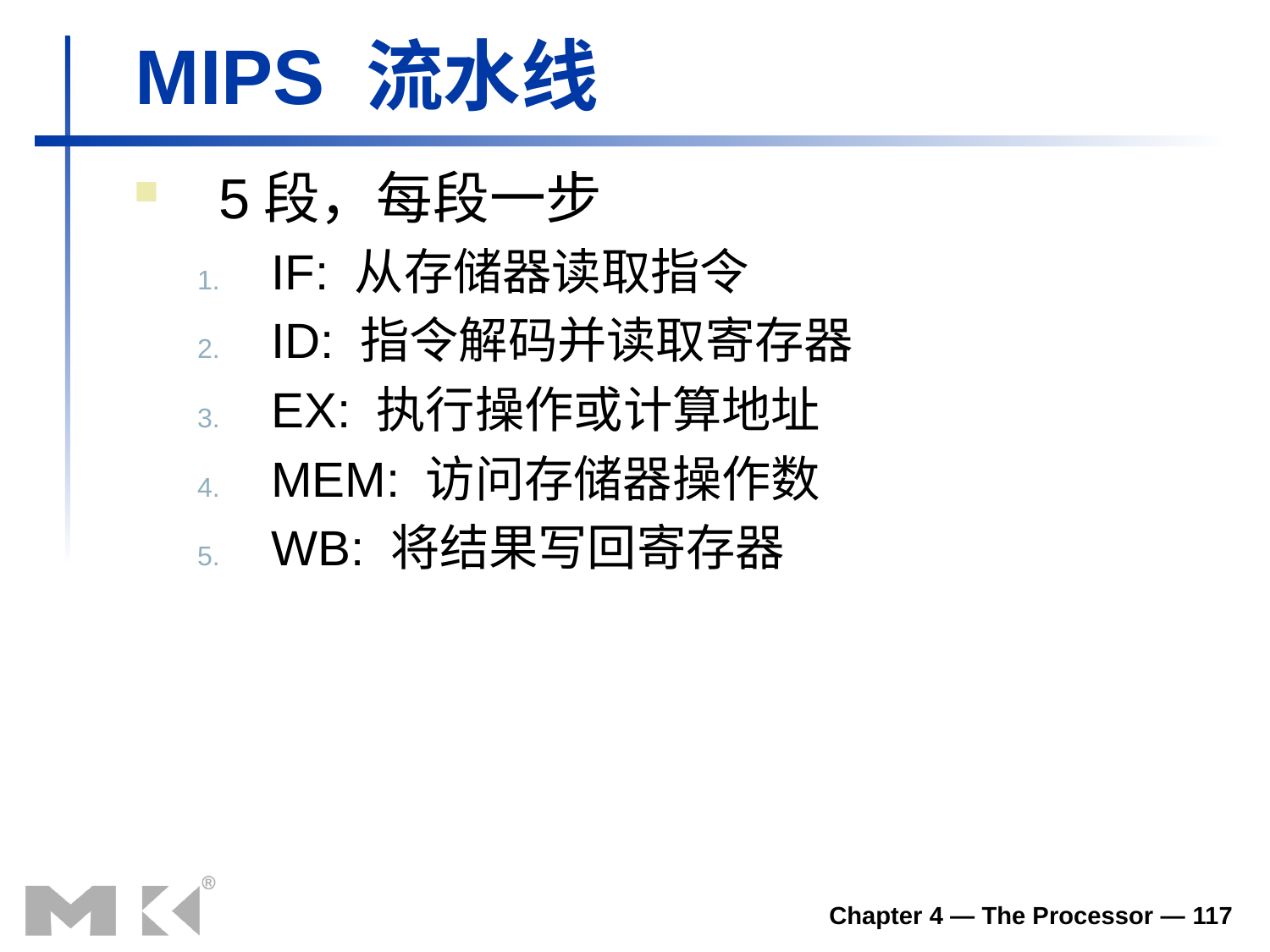

MIPS 流水线
5段，每段一步
IF: 从存储器读取指令
ID: 指令解码并读取寄存器
EX: 执行操作或计算地址
MEM: 访问存储器操作数
WB: 将结果写回寄存器
Chapter 4 — The Processor — 117